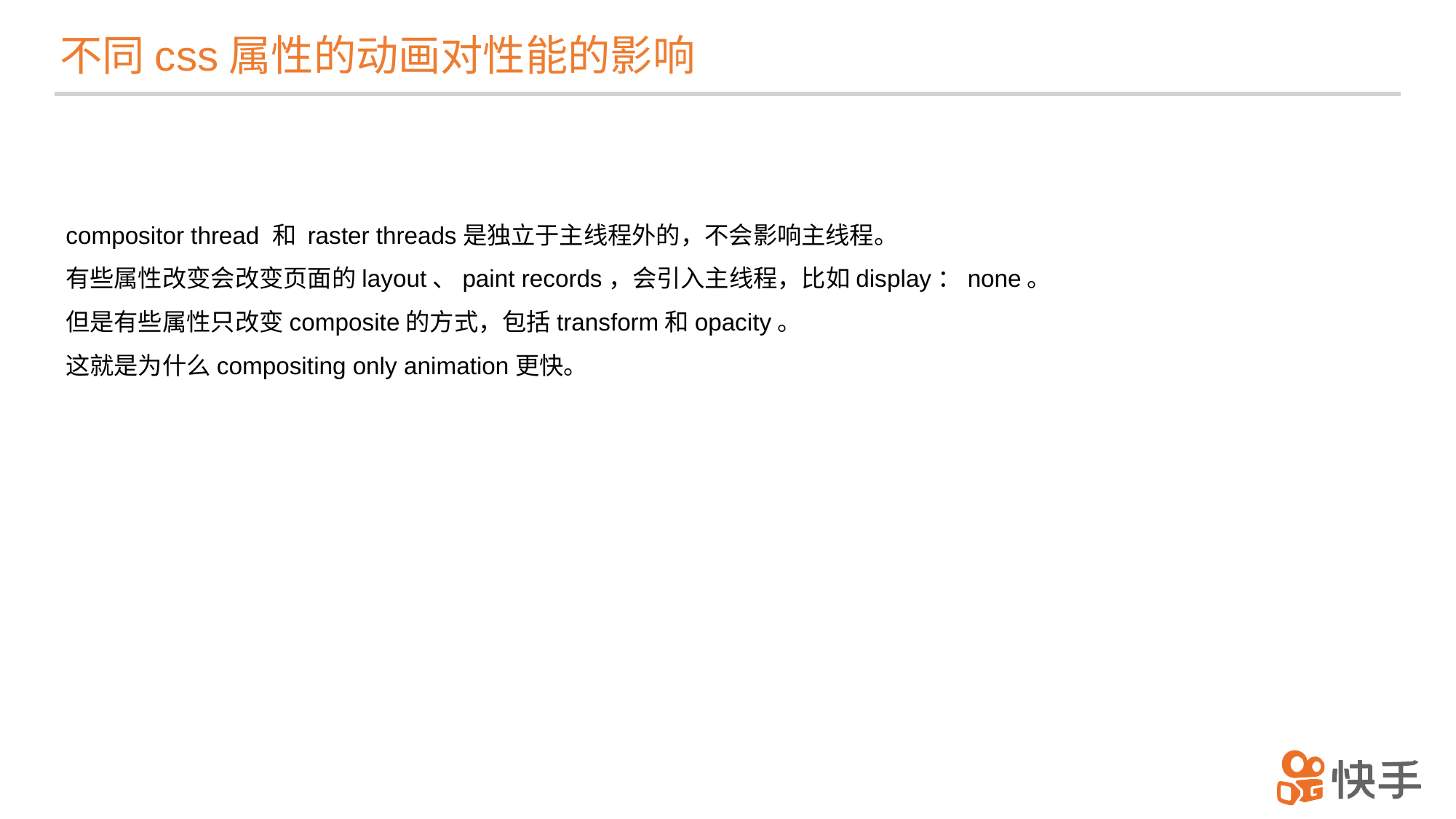

不同css属性的动画对性能的影响
compositor thread 和 raster threads是独立于主线程外的，不会影响主线程。
有些属性改变会改变页面的layout、paint records，会引入主线程，比如display：none。
但是有些属性只改变composite的方式，包括transform和opacity。
这就是为什么compositing only animation更快。